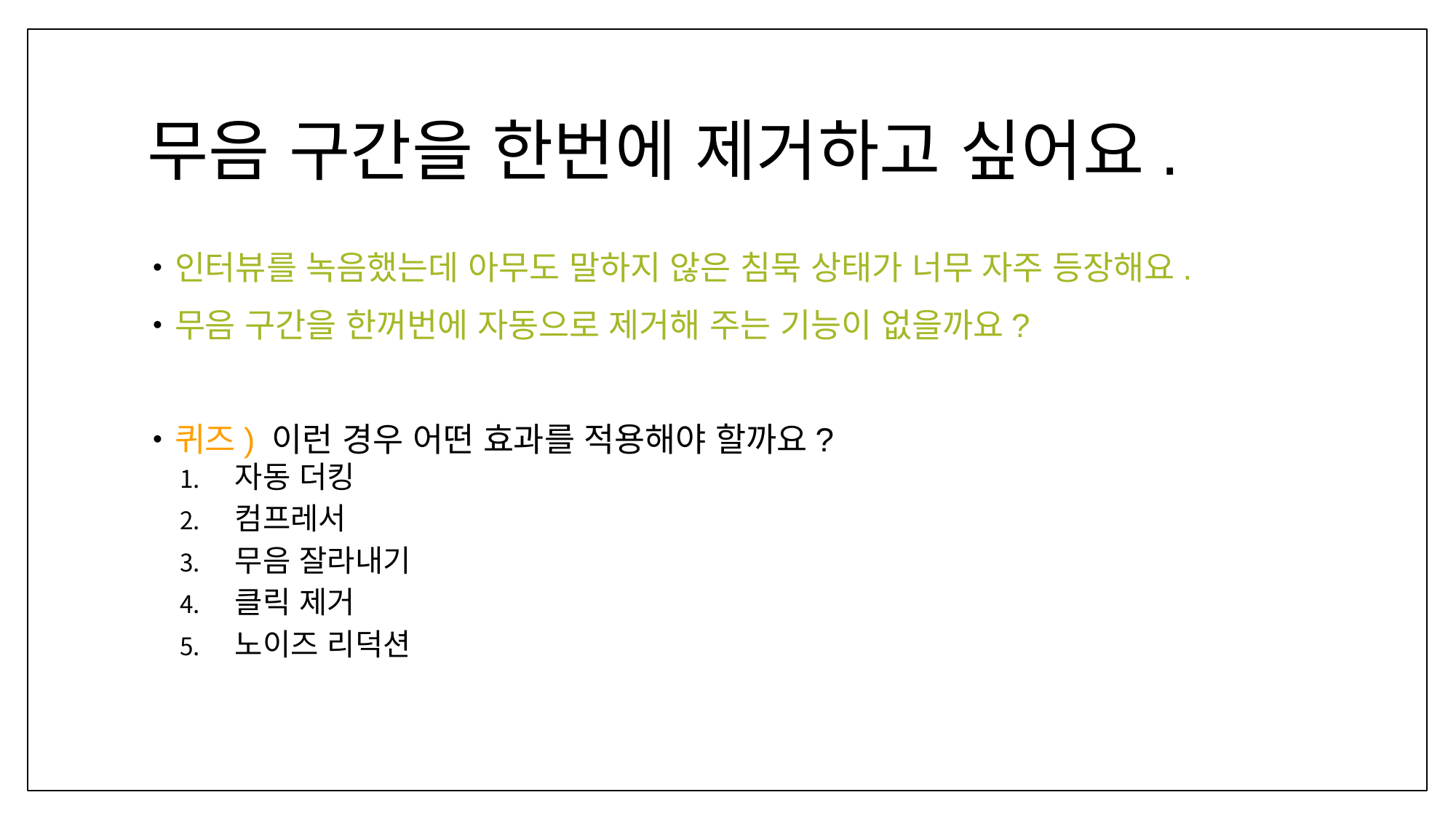

# 무음 구간을 한번에 제거하고 싶어요.
인터뷰를 녹음했는데 아무도 말하지 않은 침묵 상태가 너무 자주 등장해요.
무음 구간을 한꺼번에 자동으로 제거해 주는 기능이 없을까요?

퀴즈) 이런 경우 어떤 효과를 적용해야 할까요?
자동 더킹
컴프레서
무음 잘라내기
클릭 제거
노이즈 리덕션